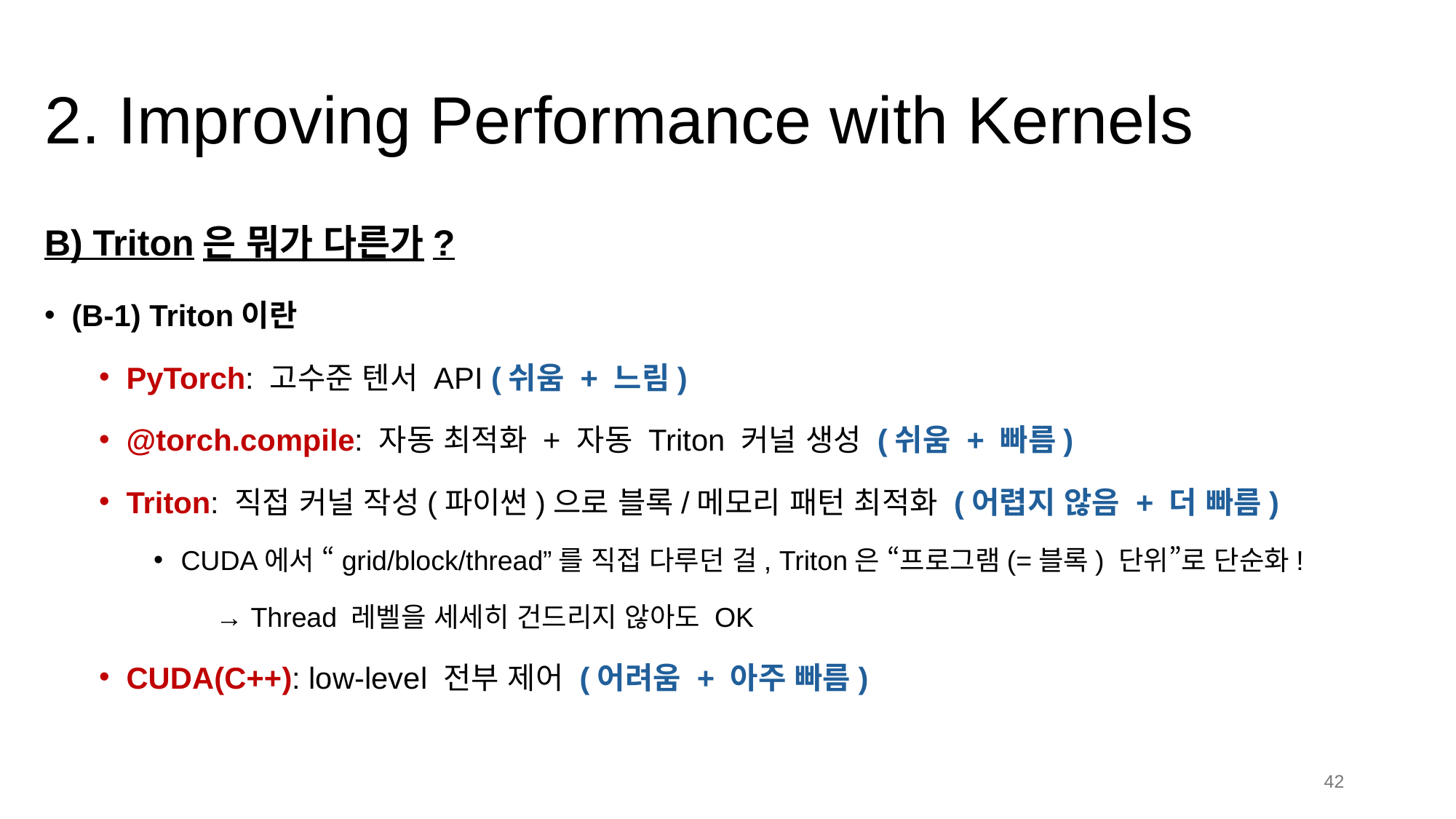

# 2. Improving Performance with Kernels
B) Triton은 뭐가 다른가?
(B-1) Triton이란
PyTorch: 고수준 텐서 API (쉬움 + 느림)
@torch.compile: 자동 최적화 + 자동 Triton 커널 생성 (쉬움 + 빠름)
Triton: 직접 커널 작성(파이썬)으로 블록/메모리 패턴 최적화 (어렵지 않음 + 더 빠름)
CUDA에서 “grid/block/thread”를 직접 다루던 걸, Triton은 “프로그램(=블록) 단위”로 단순화!
	 → Thread 레벨을 세세히 건드리지 않아도 OK
CUDA(C++): low-level 전부 제어 (어려움 + 아주 빠름)
42